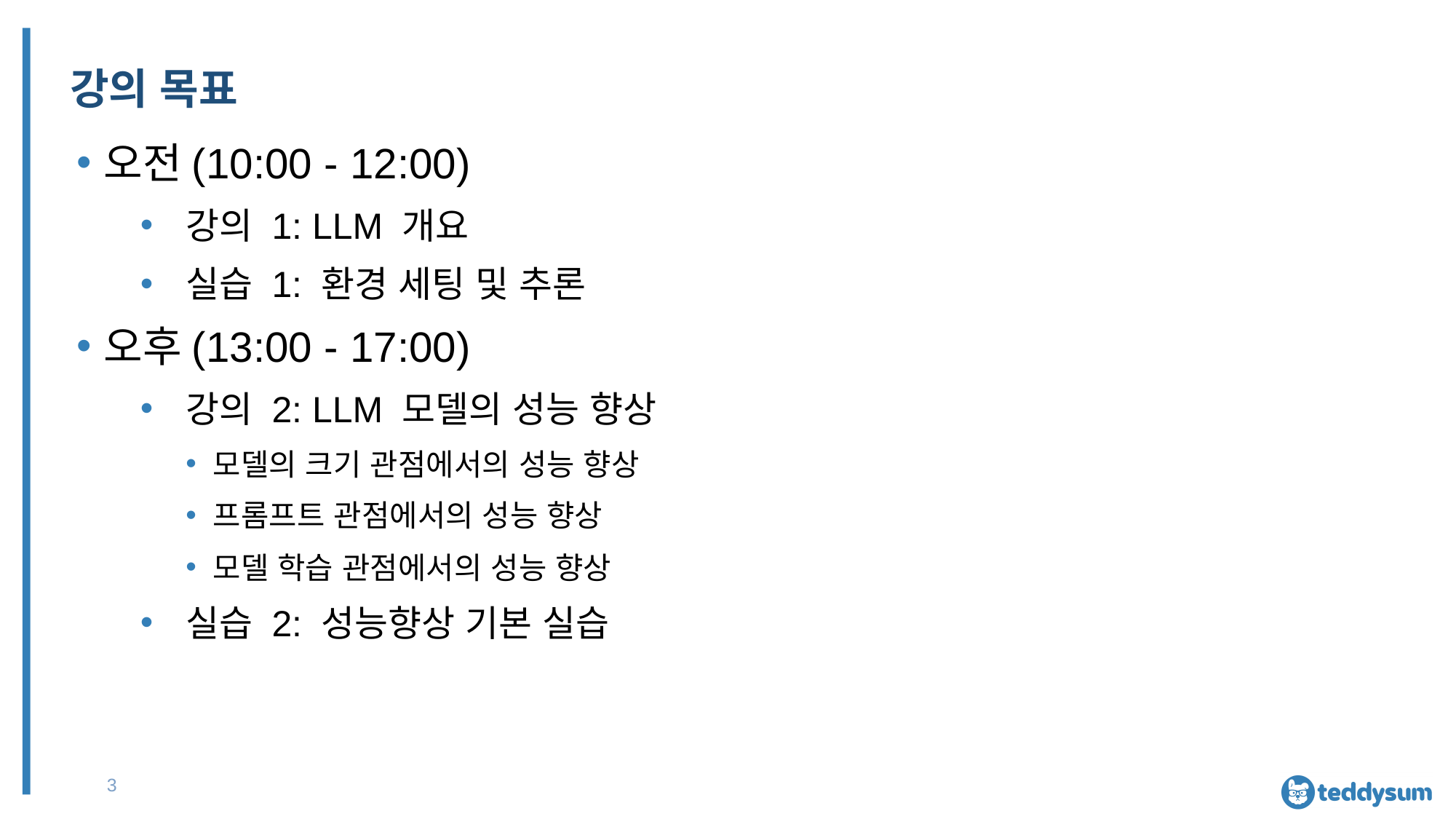

# 강의 목표
오전(10:00 - 12:00)
강의 1: LLM 개요
실습 1: 환경 세팅 및 추론
오후(13:00 - 17:00)
강의 2: LLM 모델의 성능 향상
모델의 크기 관점에서의 성능 향상
프롬프트 관점에서의 성능 향상
모델 학습 관점에서의 성능 향상
실습 2: 성능향상 기본 실습

3